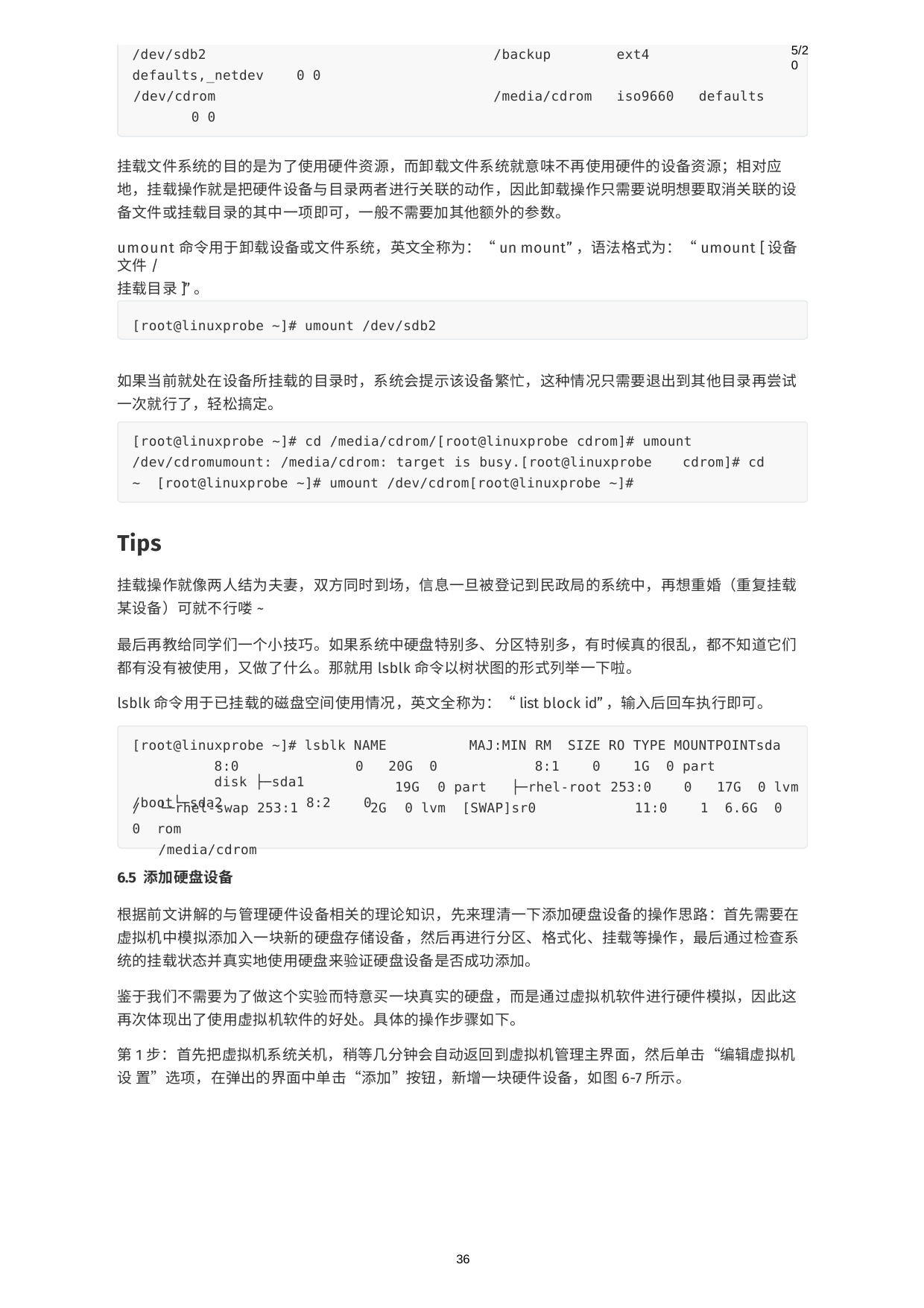

/dev/sdb2  defaults,_netdev
/dev/cdrom
0 0
5/20
/backup
ext4

0 0
/media/cdrom
iso9660
defaults
挂载文件系统的目的是为了使用硬件资源，而卸载文件系统就意味不再使用硬件的设备资源；相对应  地，挂载操作就是把硬件设备与目录两者进行关联的动作，因此卸载操作只需要说明想要取消关联的设 备文件或挂载目录的其中一项即可，一般不需要加其他额外的参数。
umount命令用于卸载设备或文件系统，英文全称为：“un mount”，语法格式为：“umount [设备文件/
挂载目录]”。

[root@linuxprobe ~]# umount /dev/sdb2

如果当前就处在设备所挂载的目录时，系统会提示该设备繁忙，这种情况只需要退出到其他目录再尝试 一次就行了，轻松搞定。

[root@linuxprobe ~]# cd /media/cdrom/[root@linuxprobe cdrom]# umount
/dev/cdromumount: /media/cdrom: target is busy.[root@linuxprobe	cdrom]# cd ~  [root@linuxprobe ~]# umount /dev/cdrom[root@linuxprobe ~]#

Tips
挂载操作就像两人结为夫妻，双方同时到场，信息一旦被登记到民政局的系统中，再想重婚（重复挂载 某设备）可就不行喽~
最后再教给同学们一个小技巧。如果系统中硬盘特别多、分区特别多，有时候真的很乱，都不知道它们 都有没有被使用，又做了什么。那就用lsblk命令以树状图的形式列举一下啦。
lsblk命令用于已挂载的磁盘空间使用情况，英文全称为：“list block id”，输入后回车执行即可。

MAJ:MIN RM	SIZE RO TYPE MOUNTPOINTsda
8:1	0	1G	0 part
[root@linuxprobe ~]# lsblk NAME
8:0	0	20G	0 disk ├─sda1
/boot└─sda2	8:2	0
19G	0 part	├─rhel-root 253:0	0	17G	0 lvm
/	└─rhel-swap 253:1	0  rom		/media/cdrom
2G	0 lvm	[SWAP]sr0	11:0	1	6.6G	0
6.5 添加硬盘设备
根据前文讲解的与管理硬件设备相关的理论知识，先来理清一下添加硬盘设备的操作思路：首先需要在 虚拟机中模拟添加入一块新的硬盘存储设备，然后再进行分区、格式化、挂载等操作，最后通过检查系 统的挂载状态并真实地使用硬盘来验证硬盘设备是否成功添加。
鉴于我们不需要为了做这个实验而特意买一块真实的硬盘，而是通过虚拟机软件进行硬件模拟，因此这 再次体现出了使用虚拟机软件的好处。具体的操作步骤如下。
第1步：首先把虚拟机系统关机，稍等几分钟会自动返回到虚拟机管理主界面，然后单击“编辑虚拟机设 置”选项，在弹出的界面中单击“添加”按钮，新增一块硬件设备，如图6-7所示。
36